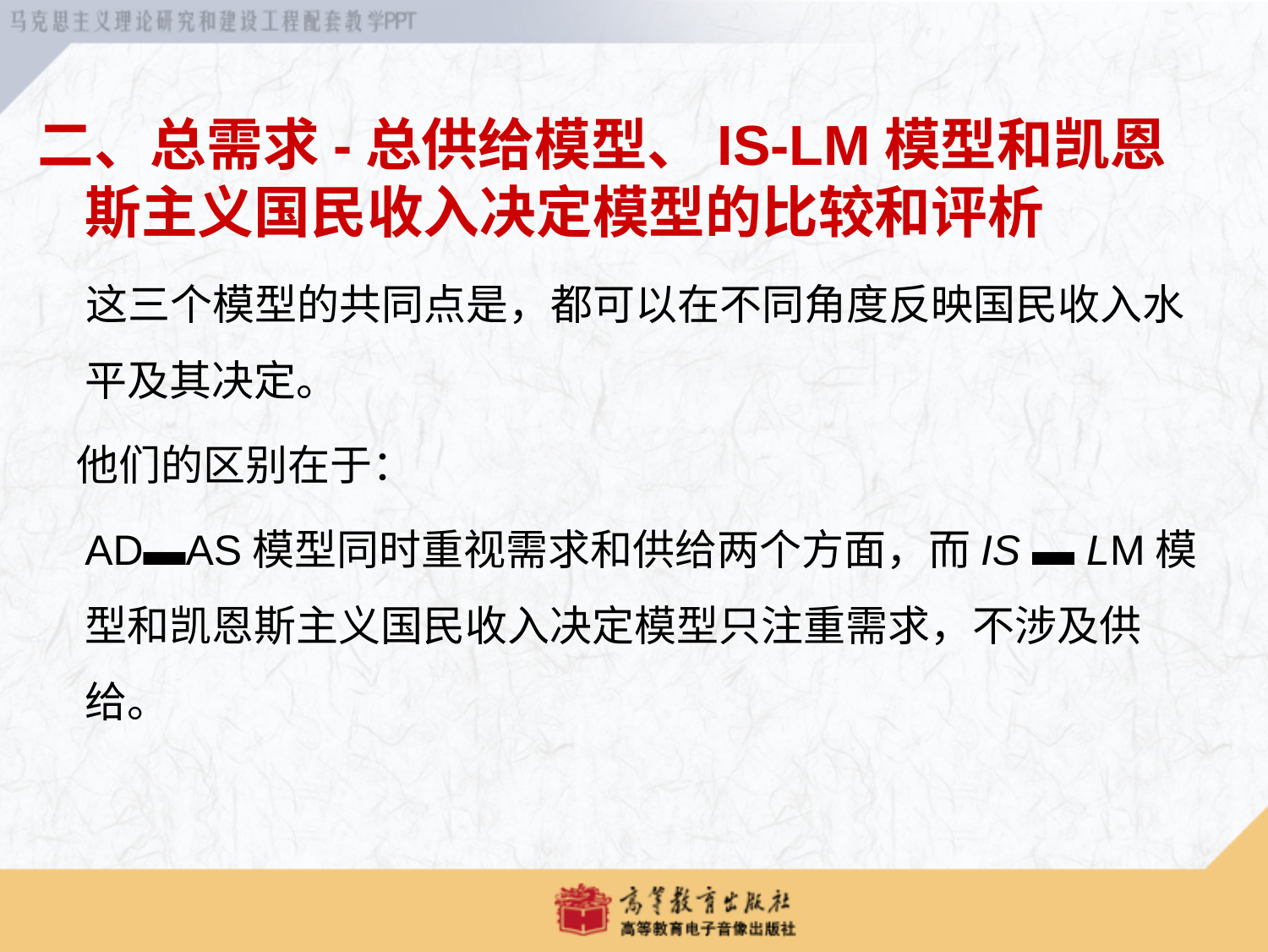

二、总需求-总供给模型、IS-LM模型和凯恩斯主义国民收入决定模型的比较和评析
    这三个模型的共同点是，都可以在不同角度反映国民收入水平及其决定。
   他们的区别在于：
    AD▬AS模型同时重视需求和供给两个方面，而IS ▬ LM模型和凯恩斯主义国民收入决定模型只注重需求，不涉及供给。